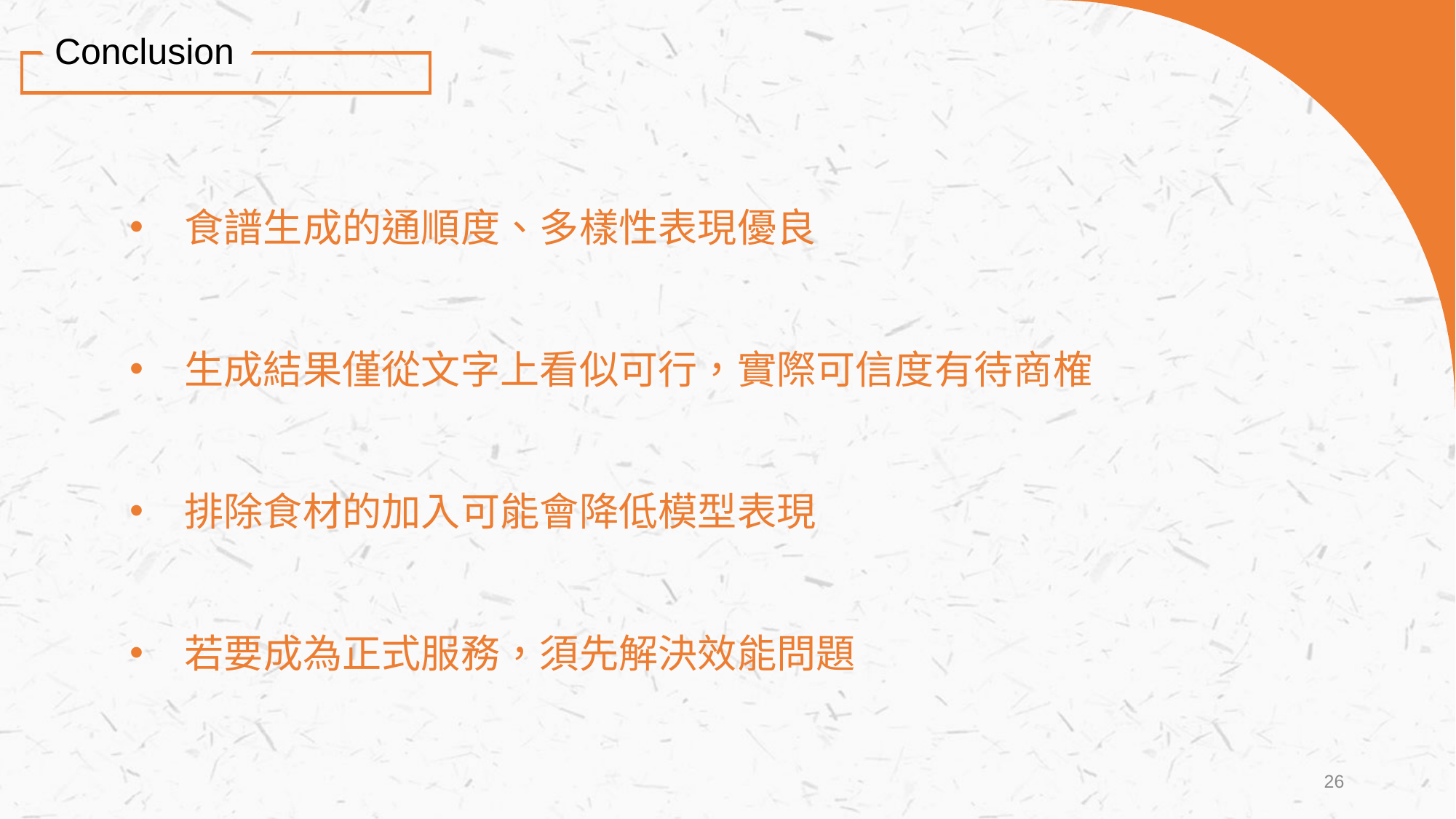

Conclusion

食譜生成的通順度、多樣性表現優良

生成結果僅從文字上看似可行，實際可信度有待商榷

排除食材的加入可能會降低模型表現

若要成為正式服務，須先解決效能問題

26